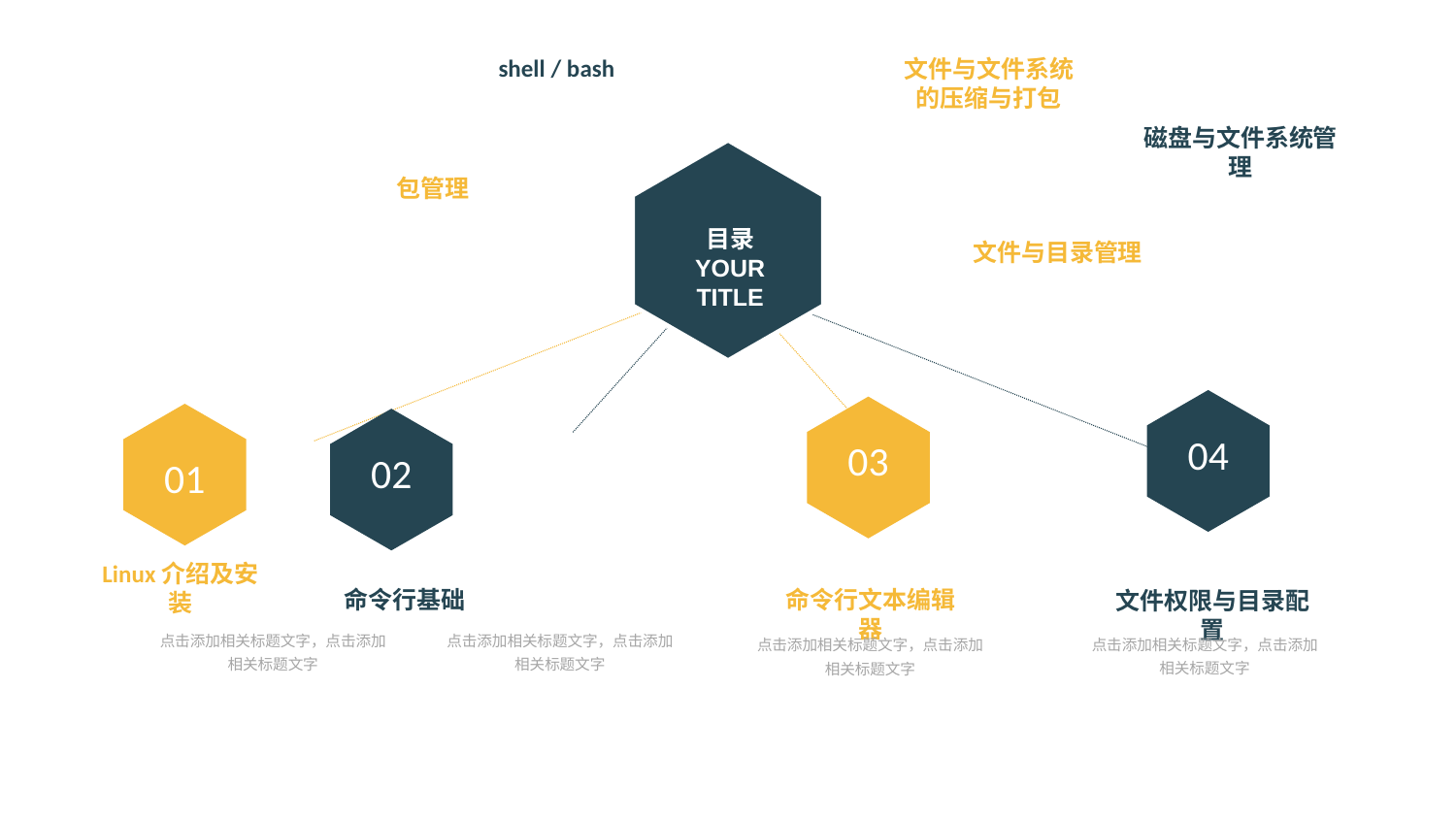

shell / bash
文件与文件系统的压缩与打包
磁盘与文件系统管理

目录
YOUR TITLE
包管理
文件与目录管理

04

03

01

02
Linux介绍及安装
命令行基础
命令行文本编辑器
文件权限与目录配置
点击添加相关标题文字，点击添加相关标题文字
点击添加相关标题文字，点击添加相关标题文字
点击添加相关标题文字，点击添加相关标题文字
点击添加相关标题文字，点击添加相关标题文字